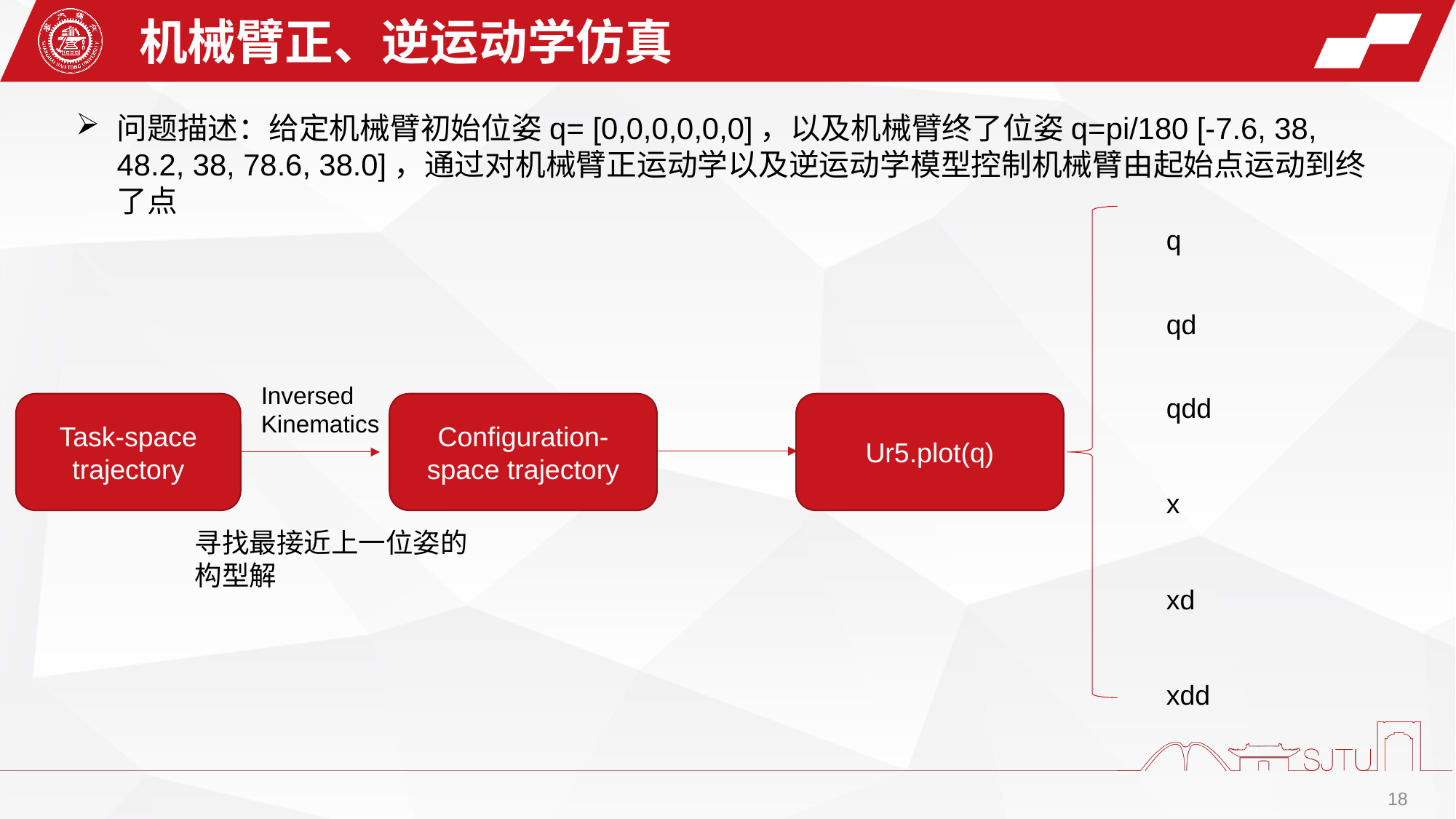

机械臂正、逆运动学仿真
问题描述：给定机械臂初始位姿q= [0,0,0,0,0,0]，以及机械臂终了位姿q=pi/180 [-7.6, 38, 48.2, 38, 78.6, 38.0]，通过对机械臂正运动学以及逆运动学模型控制机械臂由起始点运动到终了点

q
qd
Inversed Kinematics
qdd
Task-space trajectory
Configuration-space trajectory
Ur5.plot(q)
x
寻找最接近上一位姿的构型解
xd
xdd

18